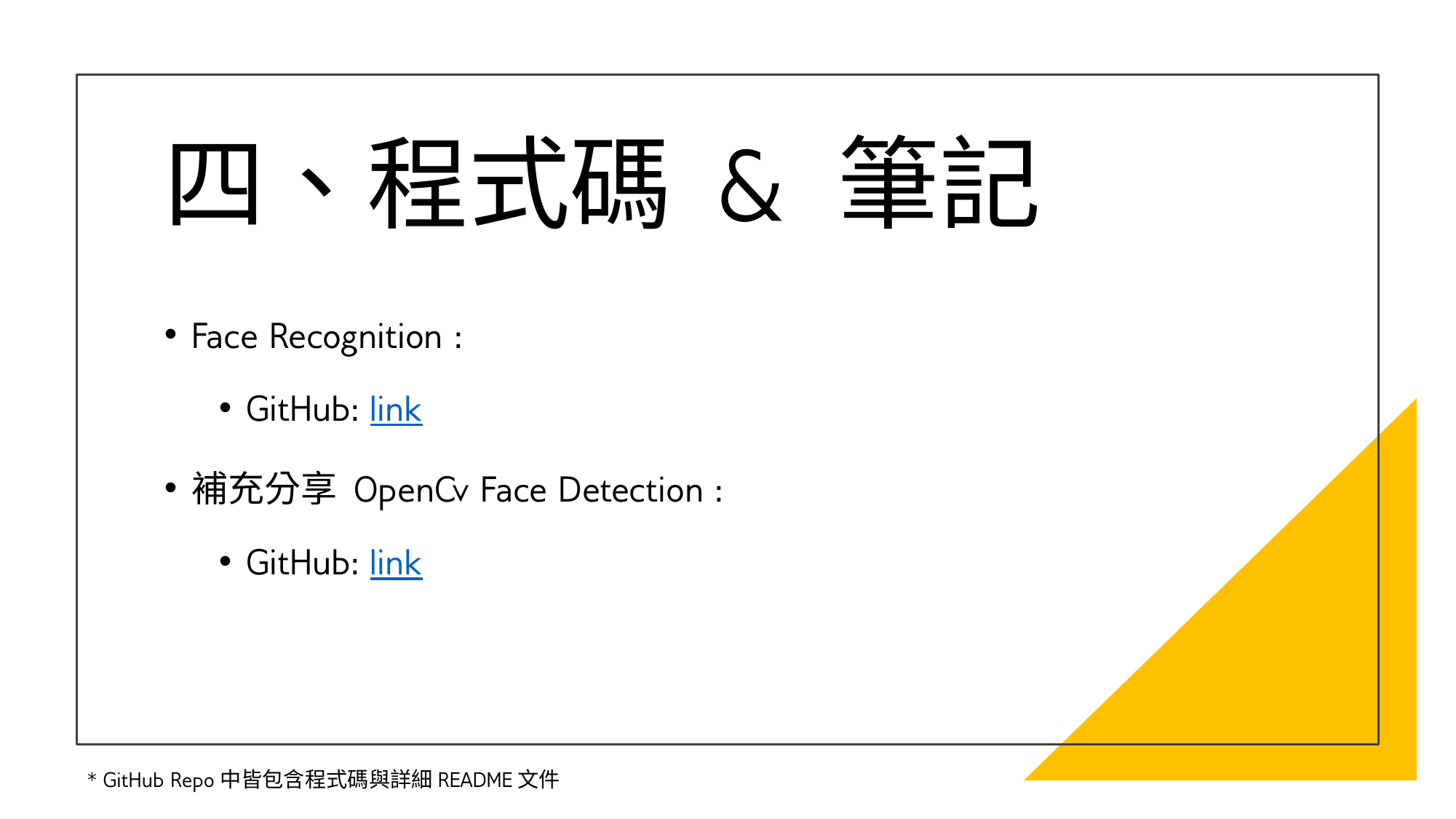

# 四、程式碼 & 筆記
Face Recognition :
GitHub: link
補充分享 OpenCv Face Detection :
GitHub: link

* GitHub Repo中皆包含程式碼與詳細README文件